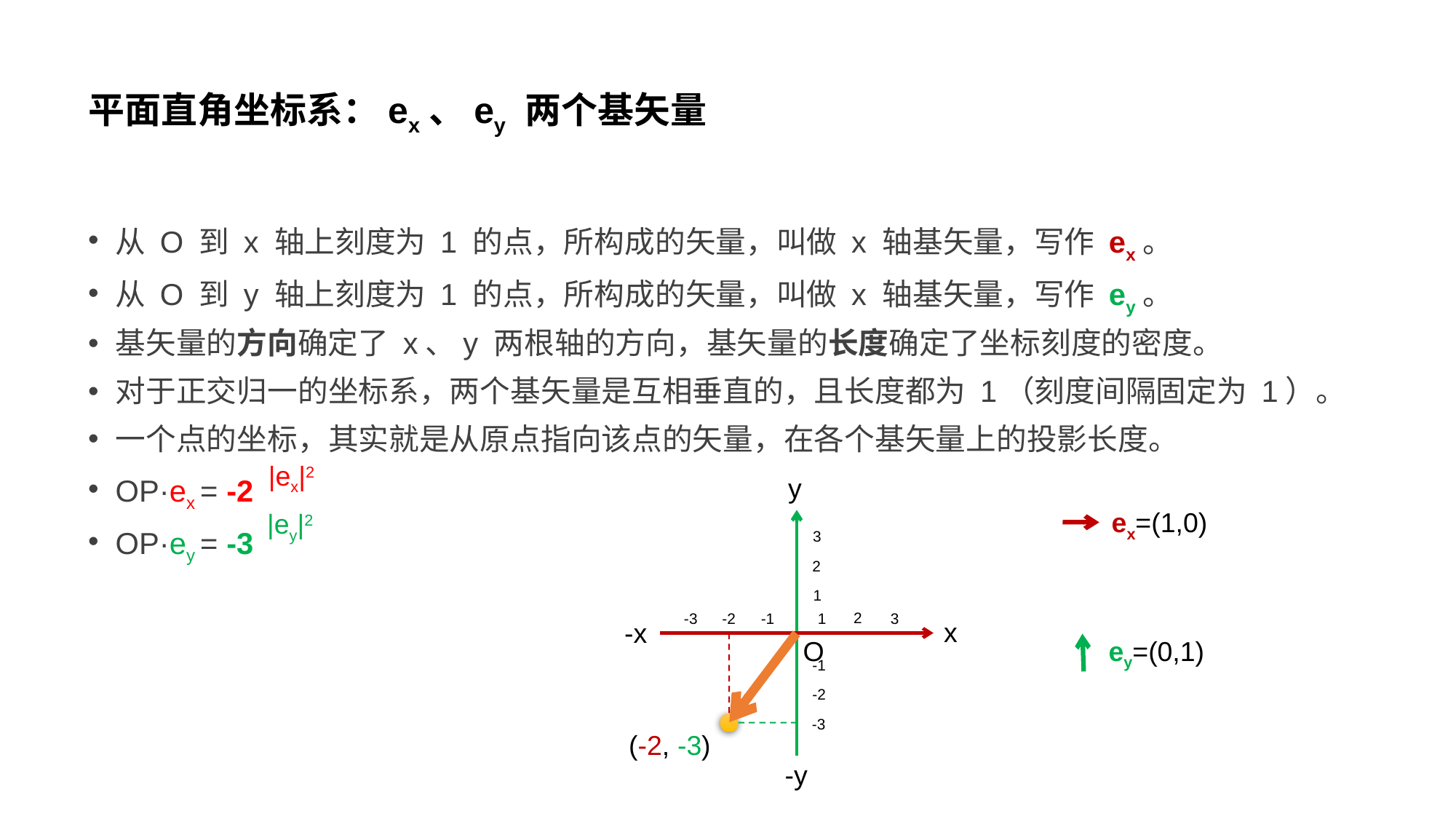

# 平面直角坐标系：ex、ey 两个基矢量
从 O 到 x 轴上刻度为 1 的点，所构成的矢量，叫做 x 轴基矢量，写作 ex。
从 O 到 y 轴上刻度为 1 的点，所构成的矢量，叫做 x 轴基矢量，写作 ey。
基矢量的方向确定了 x、y 两根轴的方向，基矢量的长度确定了坐标刻度的密度。
对于正交归一的坐标系，两个基矢量是互相垂直的，且长度都为 1（刻度间隔固定为 1）。
一个点的坐标，其实就是从原点指向该点的矢量，在各个基矢量上的投影长度。
OP·ex = -2
OP·ey = -3
|ex|2
y
x
-x
-y
ex=(1,0)
|ey|2
3
2
1
2
-2
1
3
-3
-1
O
ey=(0,1)
-1
-2
-3

(-2, -3)